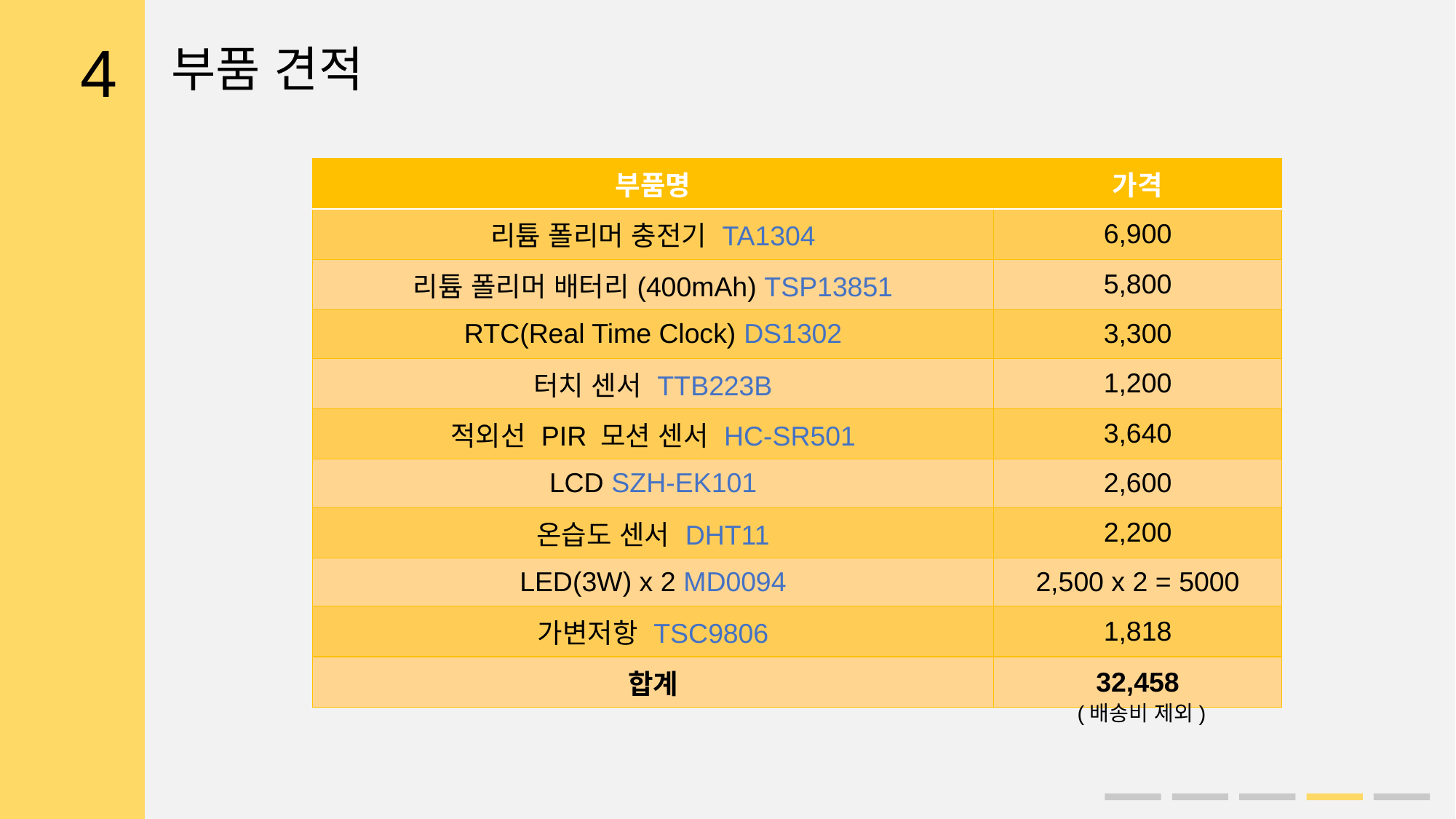

4
부품 견적
| 부품명 | 가격 |
| --- | --- |
| 리튬 폴리머 충전기 TA1304 | 6,900 |
| 리튬 폴리머 배터리(400mAh) TSP13851 | 5,800 |
| RTC(Real Time Clock) DS1302 | 3,300 |
| 터치 센서 TTB223B | 1,200 |
| 적외선 PIR 모션 센서 HC-SR501 | 3,640 |
| LCD SZH-EK101 | 2,600 |
| 온습도 센서 DHT11 | 2,200 |
| LED(3W) x 2 MD0094 | 2,500 x 2 = 5000 |
| 가변저항 TSC9806 | 1,818 |
| 합계 | 32,458 |
(배송비 제외)